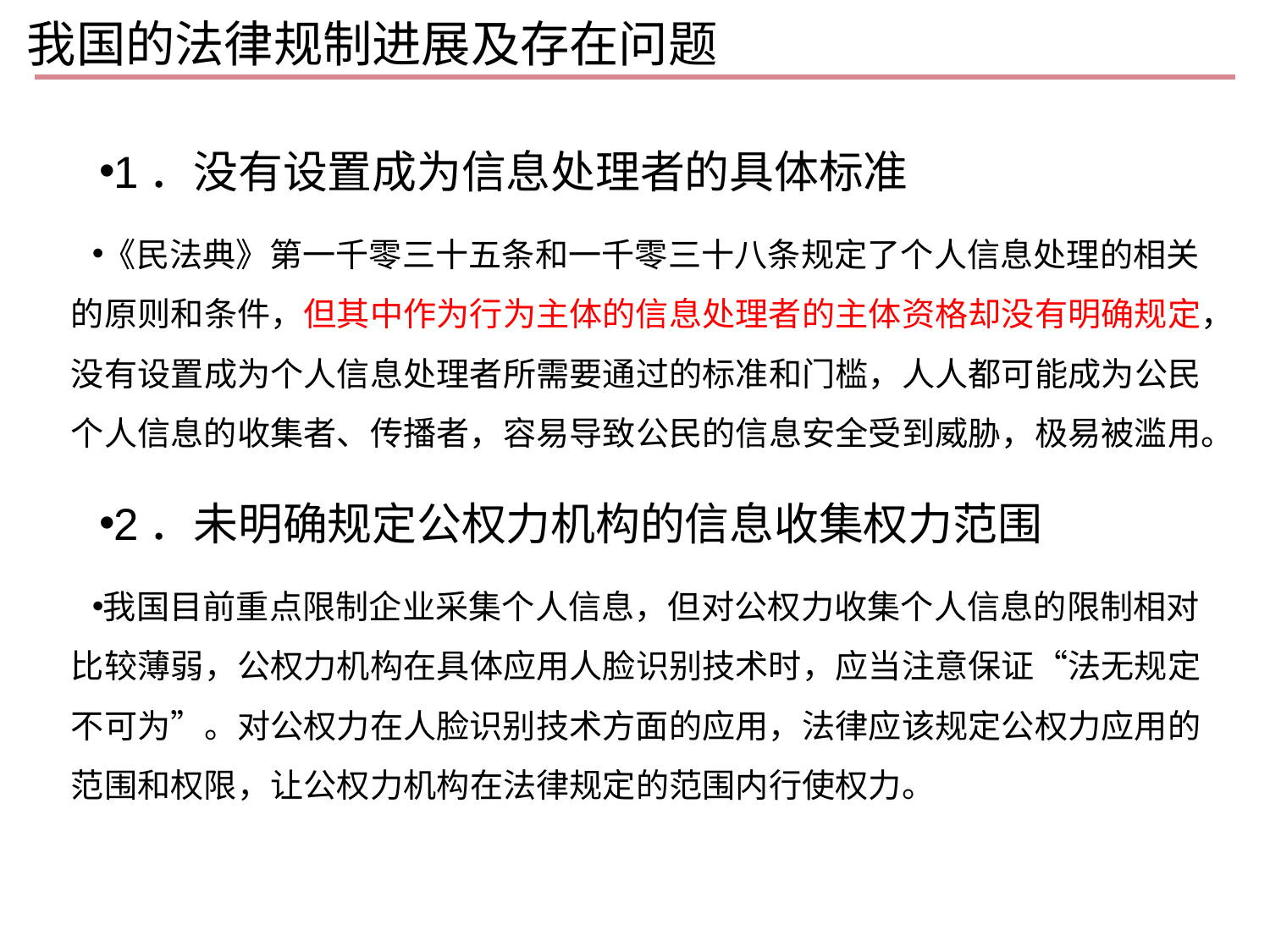

# 我国的法律规制进展及存在问题
1．没有设置成为信息处理者的具体标准
《民法典》第一千零三十五条和一千零三十八条规定了个人信息处理的相关的原则和条件，但其中作为行为主体的信息处理者的主体资格却没有明确规定，没有设置成为个人信息处理者所需要通过的标准和门槛，人人都可能成为公民个人信息的收集者、传播者，容易导致公民的信息安全受到威胁，极易被滥用。
2．未明确规定公权力机构的信息收集权力范围
我国目前重点限制企业采集个人信息，但对公权力收集个人信息的限制相对比较薄弱，公权力机构在具体应用人脸识别技术时，应当注意保证“法无规定不可为”。对公权力在人脸识别技术方面的应用，法律应该规定公权力应用的范围和权限，让公权力机构在法律规定的范围内行使权力。